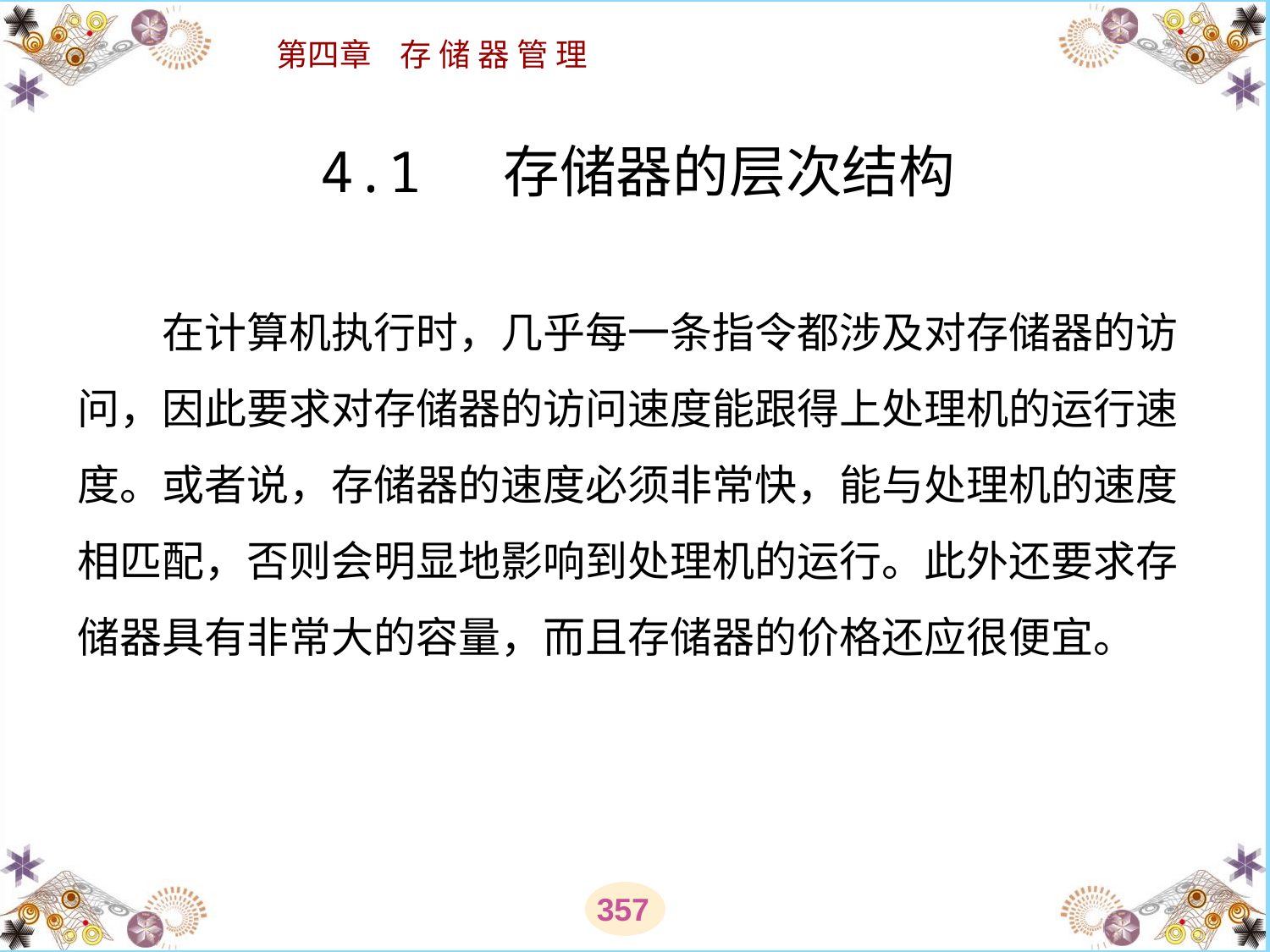

# 4.1  存储器的层次结构 　　在计算机执行时，几乎每一条指令都涉及对存储器的访问，因此要求对存储器的访问速度能跟得上处理机的运行速度。或者说，存储器的速度必须非常快，能与处理机的速度相匹配，否则会明显地影响到处理机的运行。此外还要求存储器具有非常大的容量，而且存储器的价格还应很便宜。